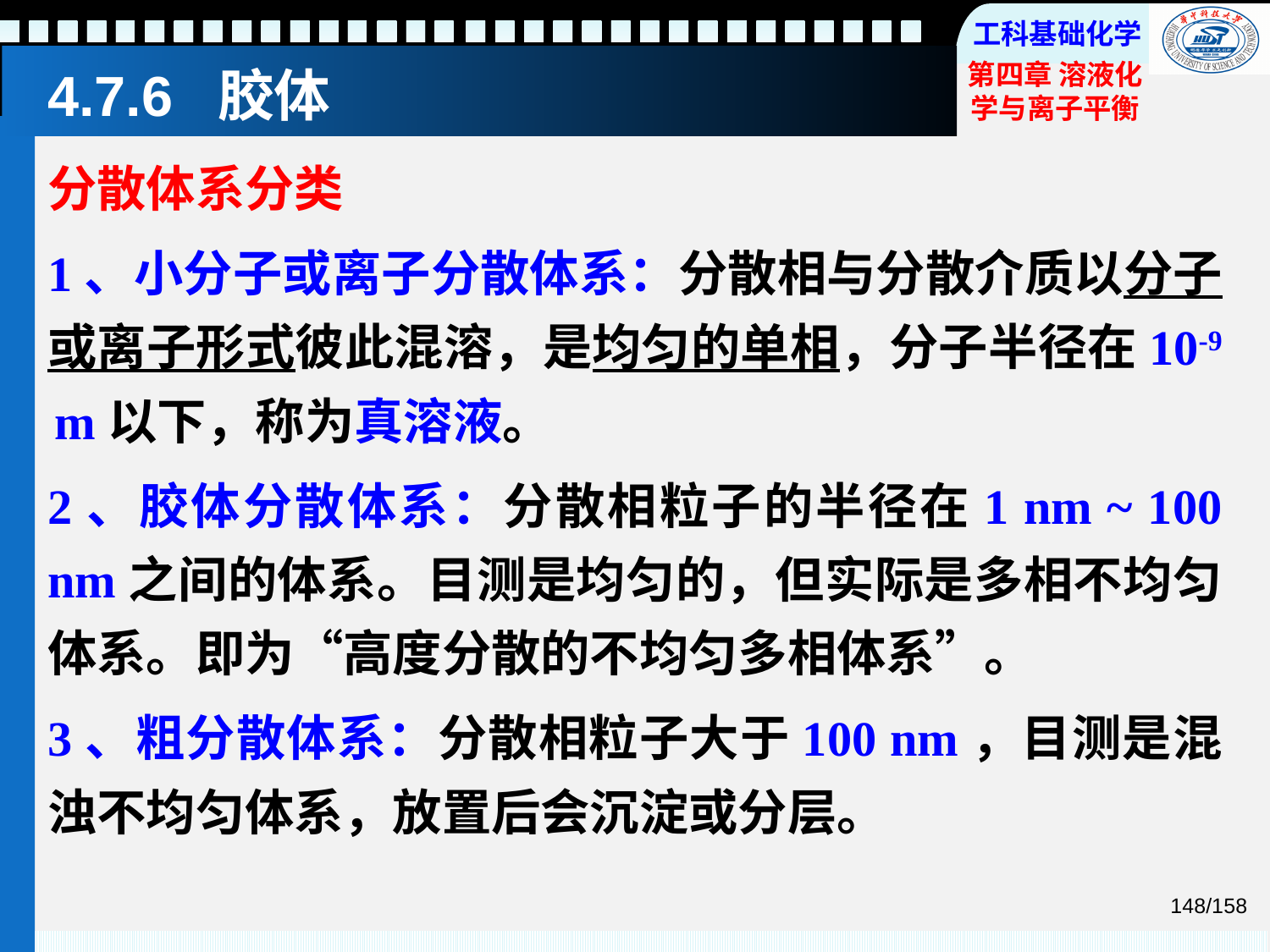

# 4.7.6  胶体
分散体系分类
1、小分子或离子分散体系：分散相与分散介质以分子或离子形式彼此混溶，是均匀的单相，分子半径在10-9  m以下，称为真溶液。
2、胶体分散体系：分散相粒子的半径在1 nm ~ 100 nm之间的体系。目测是均匀的，但实际是多相不均匀体系。即为“高度分散的不均匀多相体系”。
3、粗分散体系：分散相粒子大于100 nm，目测是混浊不均匀体系，放置后会沉淀或分层。